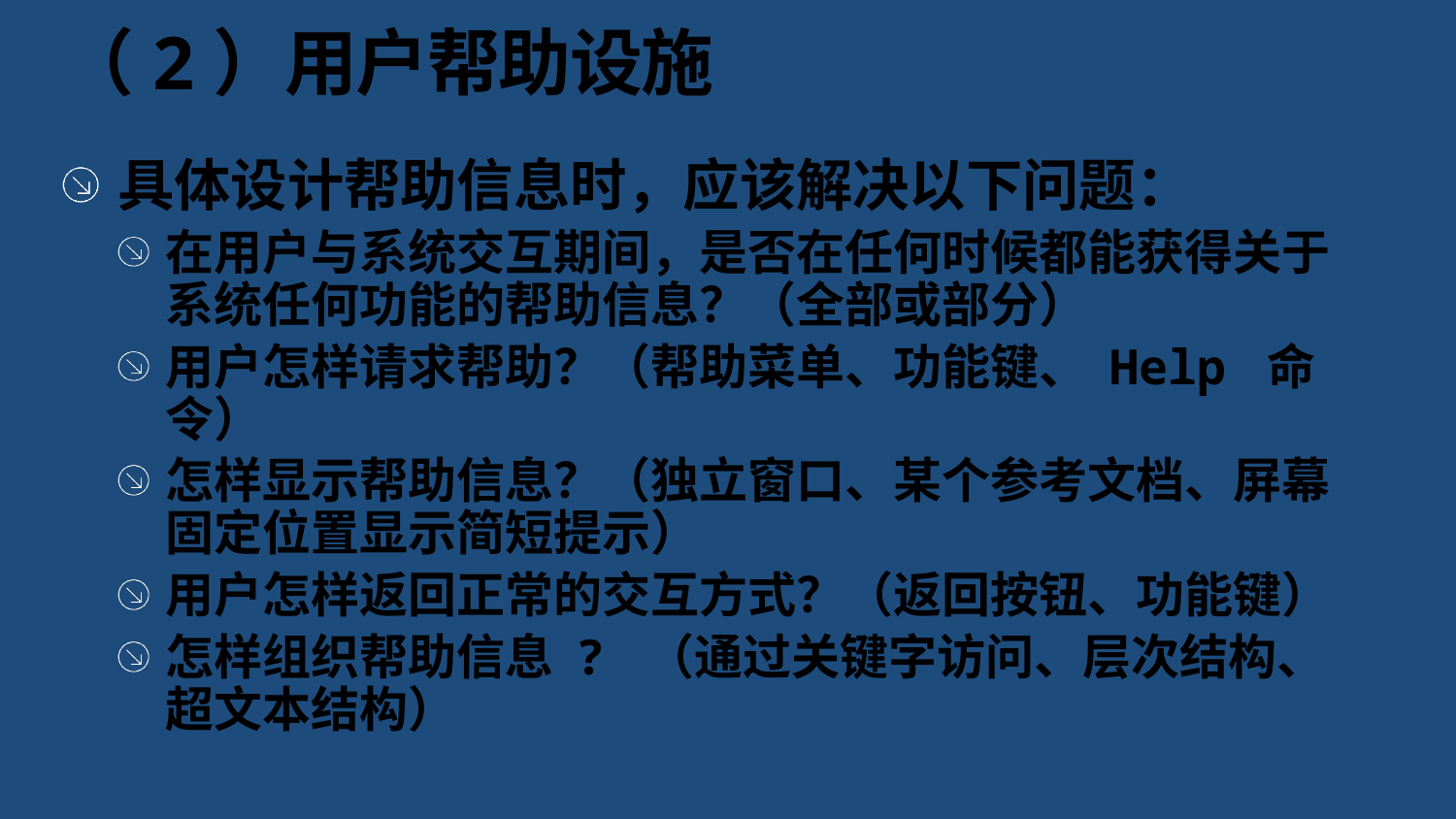

# （2）用户帮助设施
具体设计帮助信息时，应该解决以下问题：
在用户与系统交互期间，是否在任何时候都能获得关于系统任何功能的帮助信息？（全部或部分）
用户怎样请求帮助？（帮助菜单、功能键、 Help 命令）
怎样显示帮助信息？（独立窗口、某个参考文档、屏幕固定位置显示简短提示）
用户怎样返回正常的交互方式？（返回按钮、功能键）
怎样组织帮助信息 ? （通过关键字访问、层次结构、超文本结构）